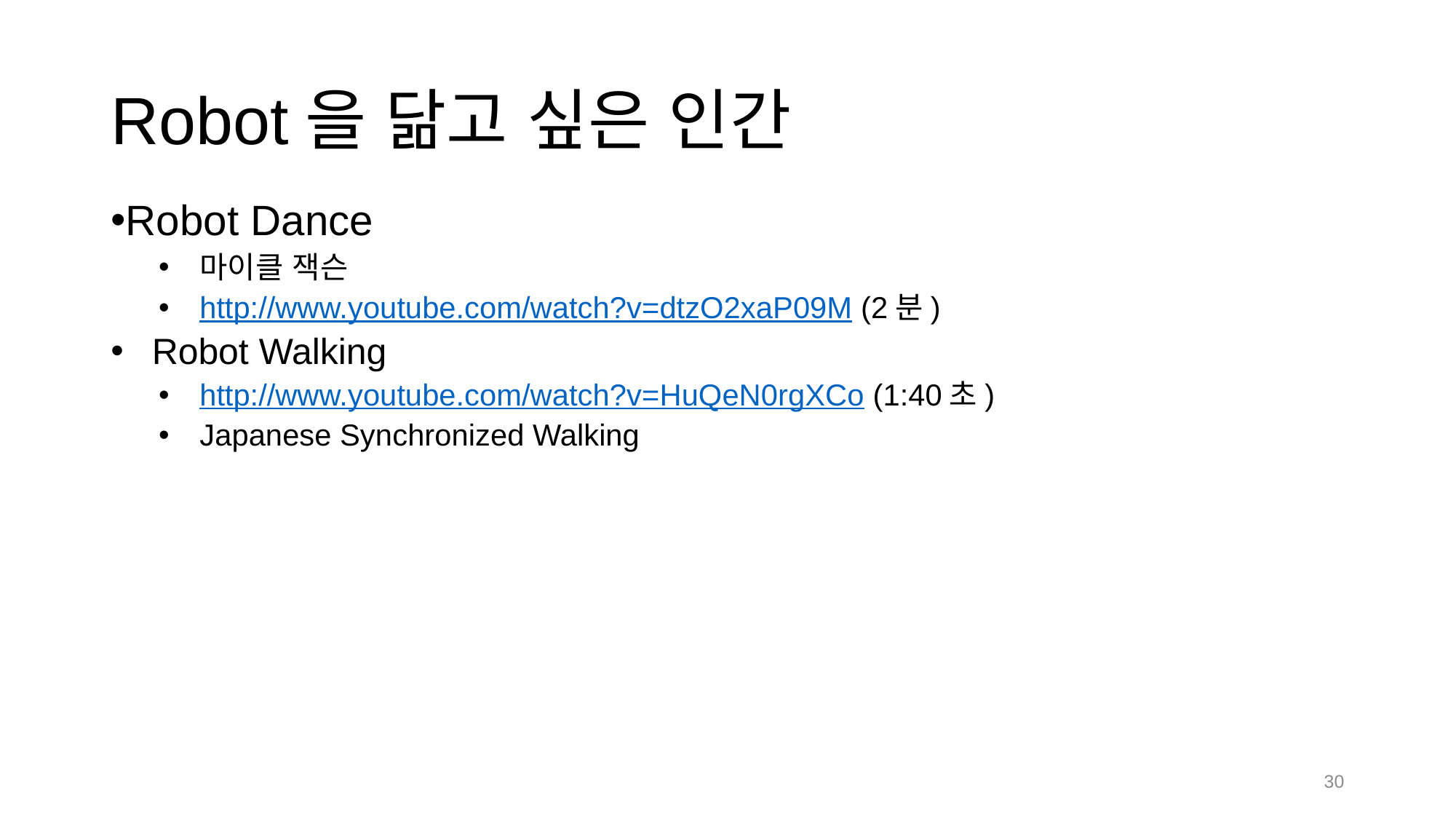

# Robot을 닮고 싶은 인간
Robot Dance
마이클 잭슨
http://www.youtube.com/watch?v=dtzO2xaP09M (2분)
Robot Walking
http://www.youtube.com/watch?v=HuQeN0rgXCo (1:40초)
Japanese Synchronized Walking
30